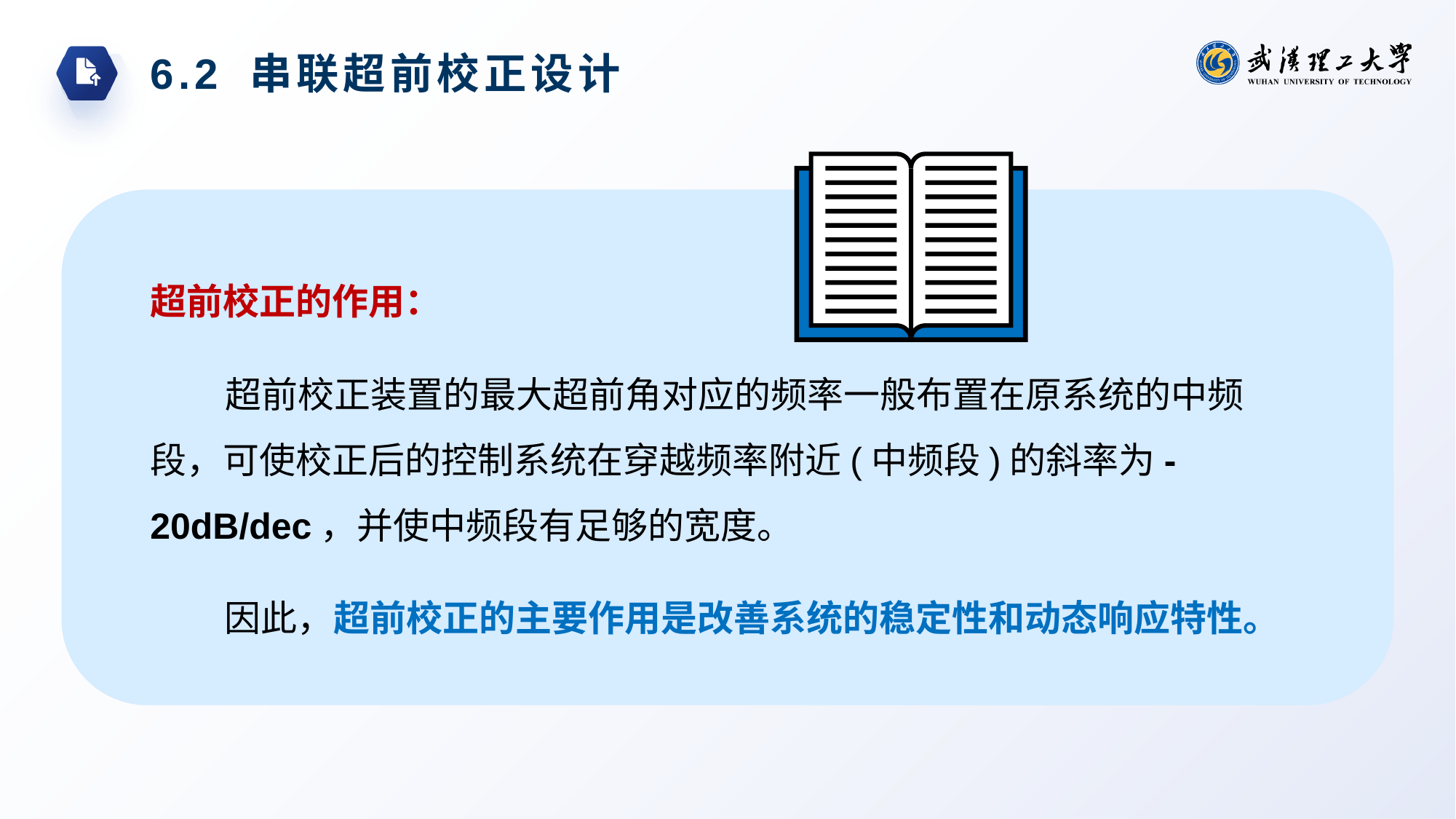

6.2 串联超前校正设计

超前校正的作用：
超前校正装置的最大超前角对应的频率一般布置在原系统的中频段，可使校正后的控制系统在穿越频率附近(中频段)的斜率为-20dB/dec，并使中频段有足够的宽度。
因此，超前校正的主要作用是改善系统的稳定性和动态响应特性。